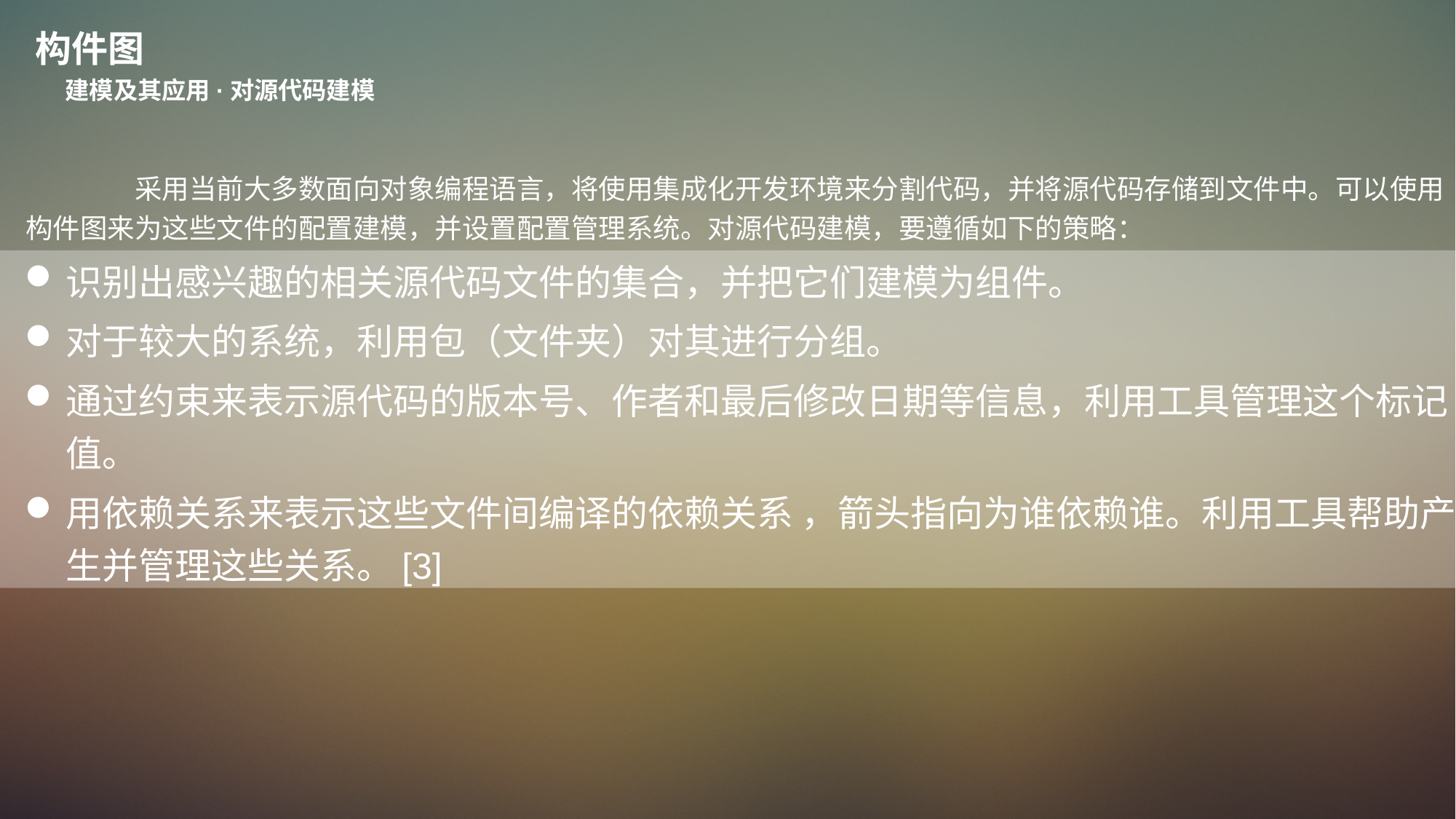

构件图
建模及其应用·对源代码建模
	采用当前大多数面向对象编程语言，将使用集成化开发环境来分割代码，并将源代码存储到文件中。可以使用构件图来为这些文件的配置建模，并设置配置管理系统。对源代码建模，要遵循如下的策略：

识别出感兴趣的相关源代码文件的集合，并把它们建模为组件。
对于较大的系统，利用包（文件夹）对其进行分组。
通过约束来表示源代码的版本号、作者和最后修改日期等信息，利用工具管理这个标记值。
用依赖关系来表示这些文件间编译的依赖关系 ，箭头指向为谁依赖谁。利用工具帮助产生并管理这些关系。[3]